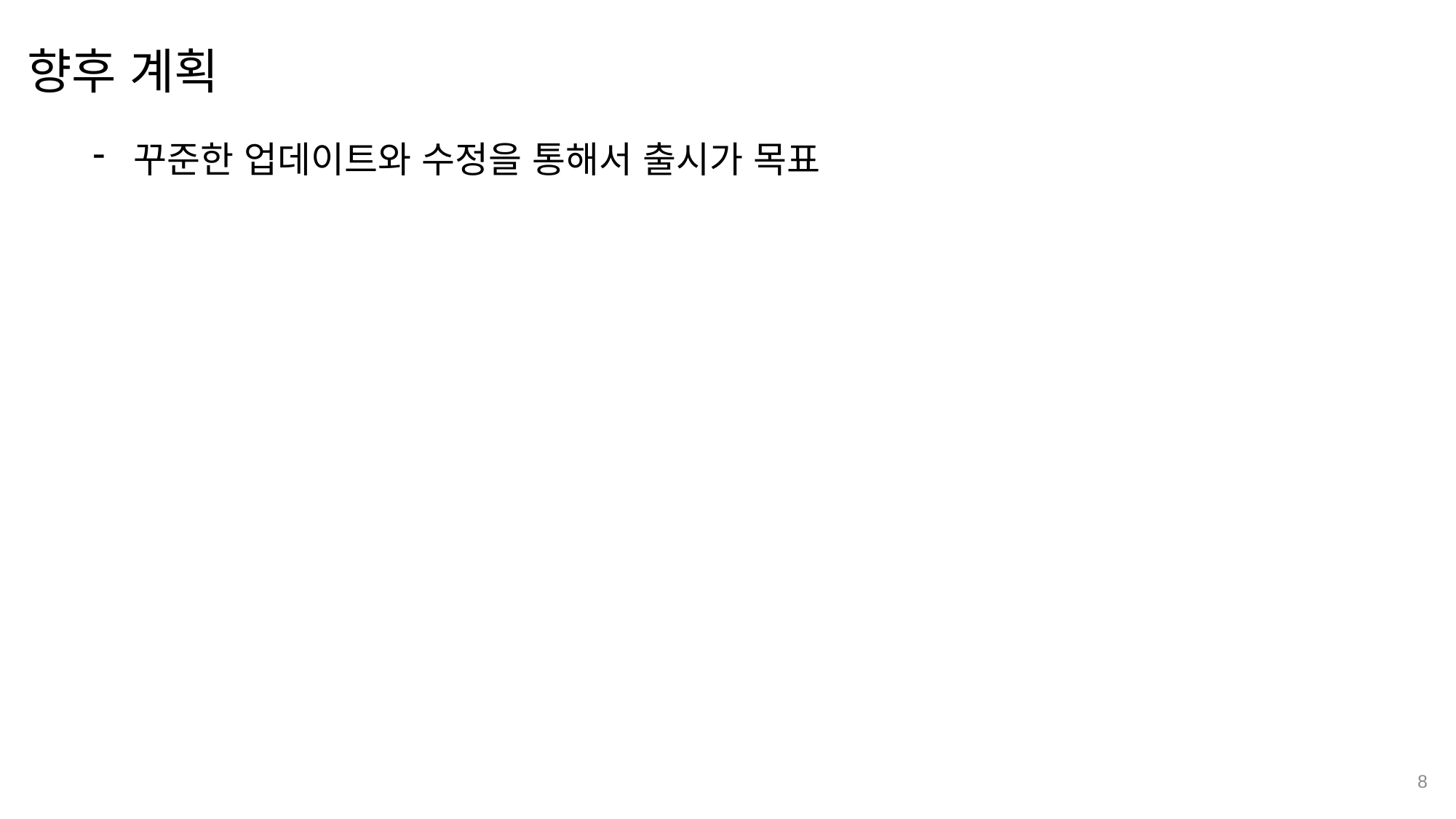

향후 계획
나눔스퀘어OTF ExtraBold
나눔스퀘어OTF Bold
꾸준한 업데이트와 수정을 통해서 출시가 목표
나눔스퀘어OTF
8